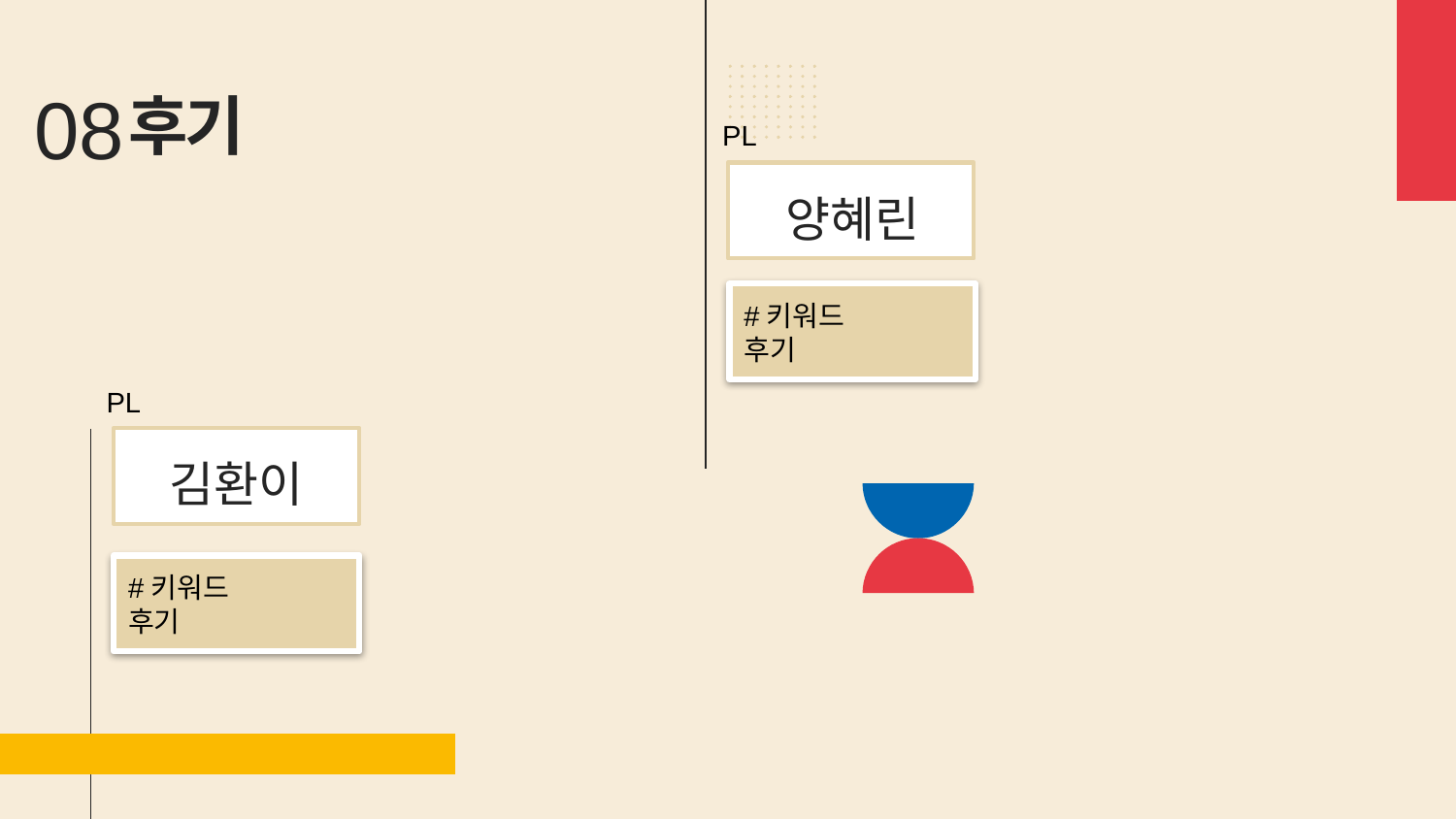

# 후기
08
PL

양혜린
#키워드
후기
PL

김환이
#키워드
후기